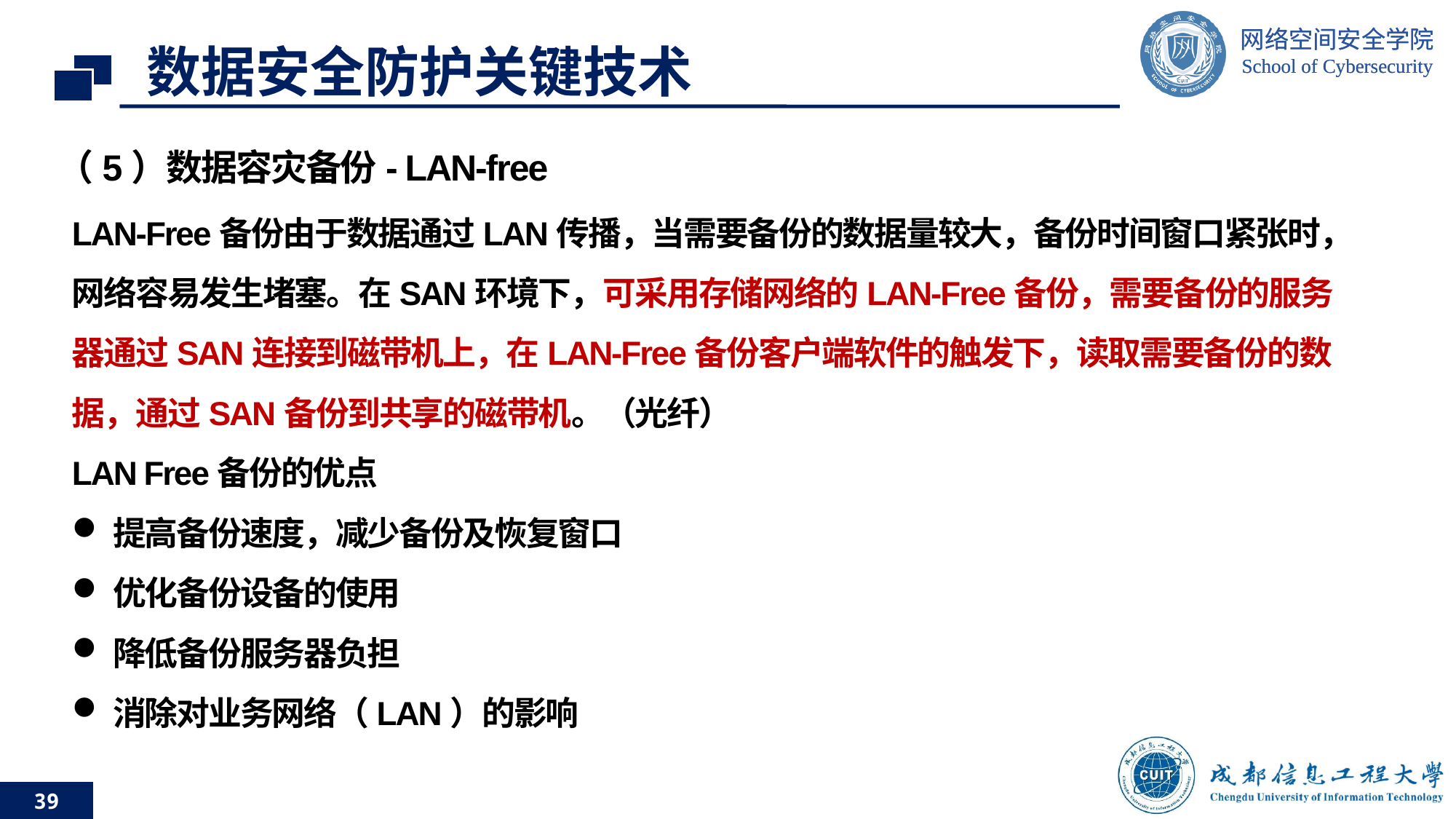

数据安全防护关键技术
（5）数据容灾备份- LAN-free
LAN-Free备份由于数据通过LAN传播，当需要备份的数据量较大，备份时间窗口紧张时，网络容易发生堵塞。在SAN环境下，可采用存储网络的LAN-Free备份，需要备份的服务器通过SAN连接到磁带机上，在LAN-Free备份客户端软件的触发下，读取需要备份的数据，通过SAN备份到共享的磁带机。（光纤）
LAN Free备份的优点
提高备份速度，减少备份及恢复窗口
优化备份设备的使用
降低备份服务器负担
消除对业务网络（LAN）的影响

39